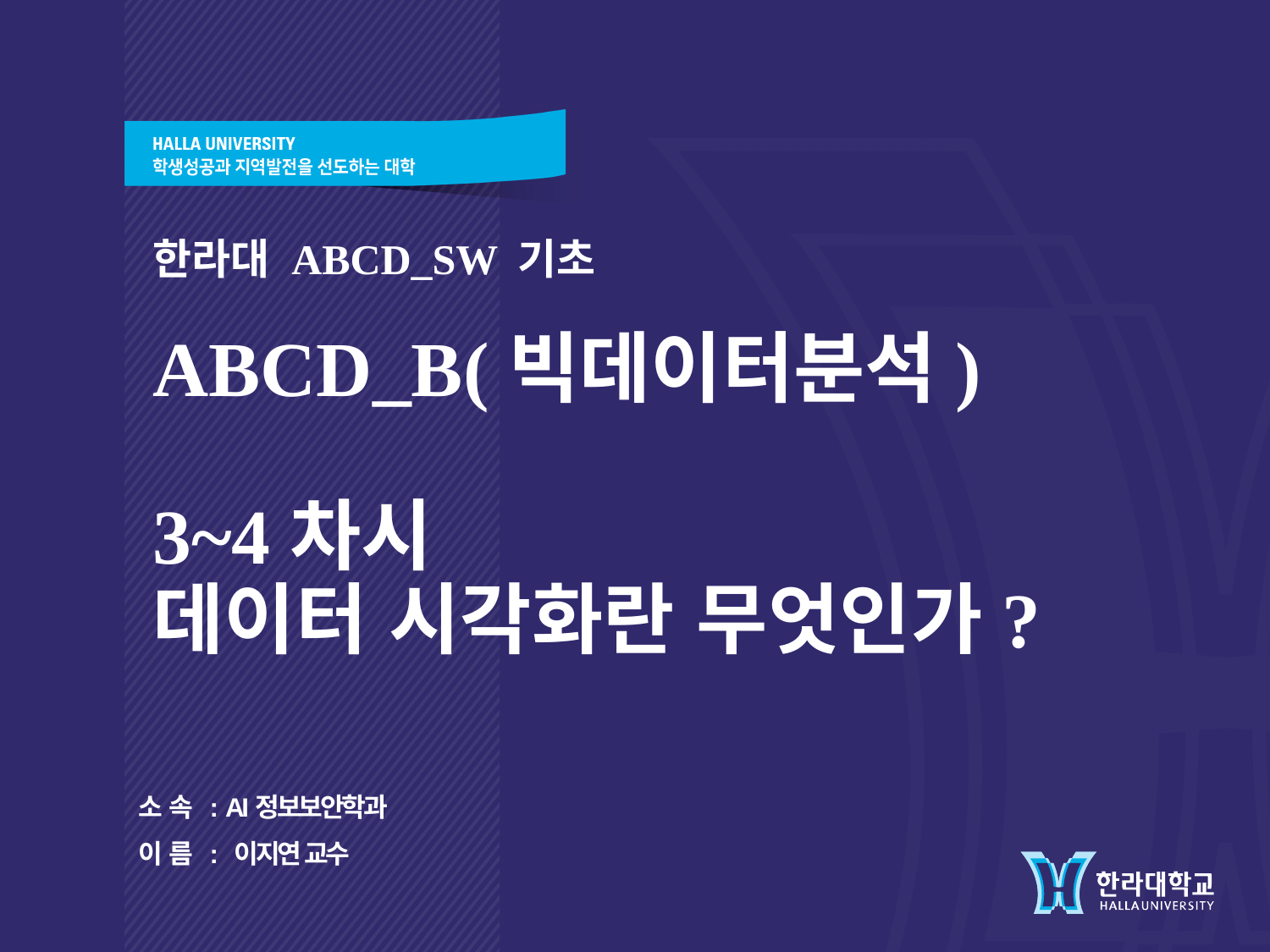

한라대 ABCD_SW 기초

ABCD_B(빅데이터분석)

3~4차시
데이터 시각화란 무엇인가?
소  속  :  AI정보보안학과
이  름  :  이지연 교수